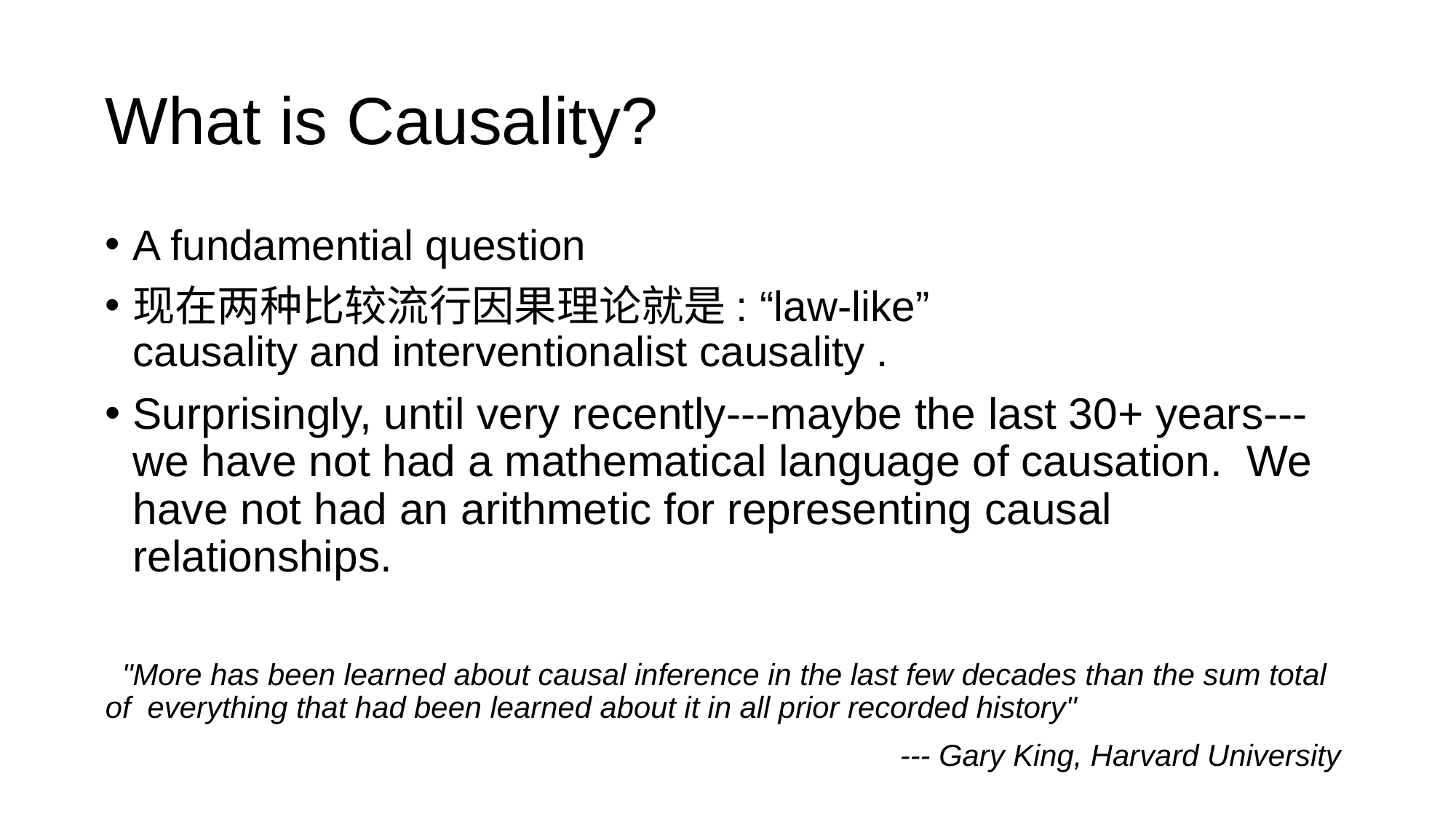

# What is Causality?
A fundamential question
现在两种比较流行因果理论就是: “law-like” causality and interventionalist causality .
Surprisingly, until very recently---maybe the last 30+ years---we have not had a mathematical language of causation.  We have not had an arithmetic for representing causal relationships.

  "More has been learned about causal inference in the last few decades than the sum total of  everything that had been learned about it in all prior recorded history"
--- Gary King, Harvard University